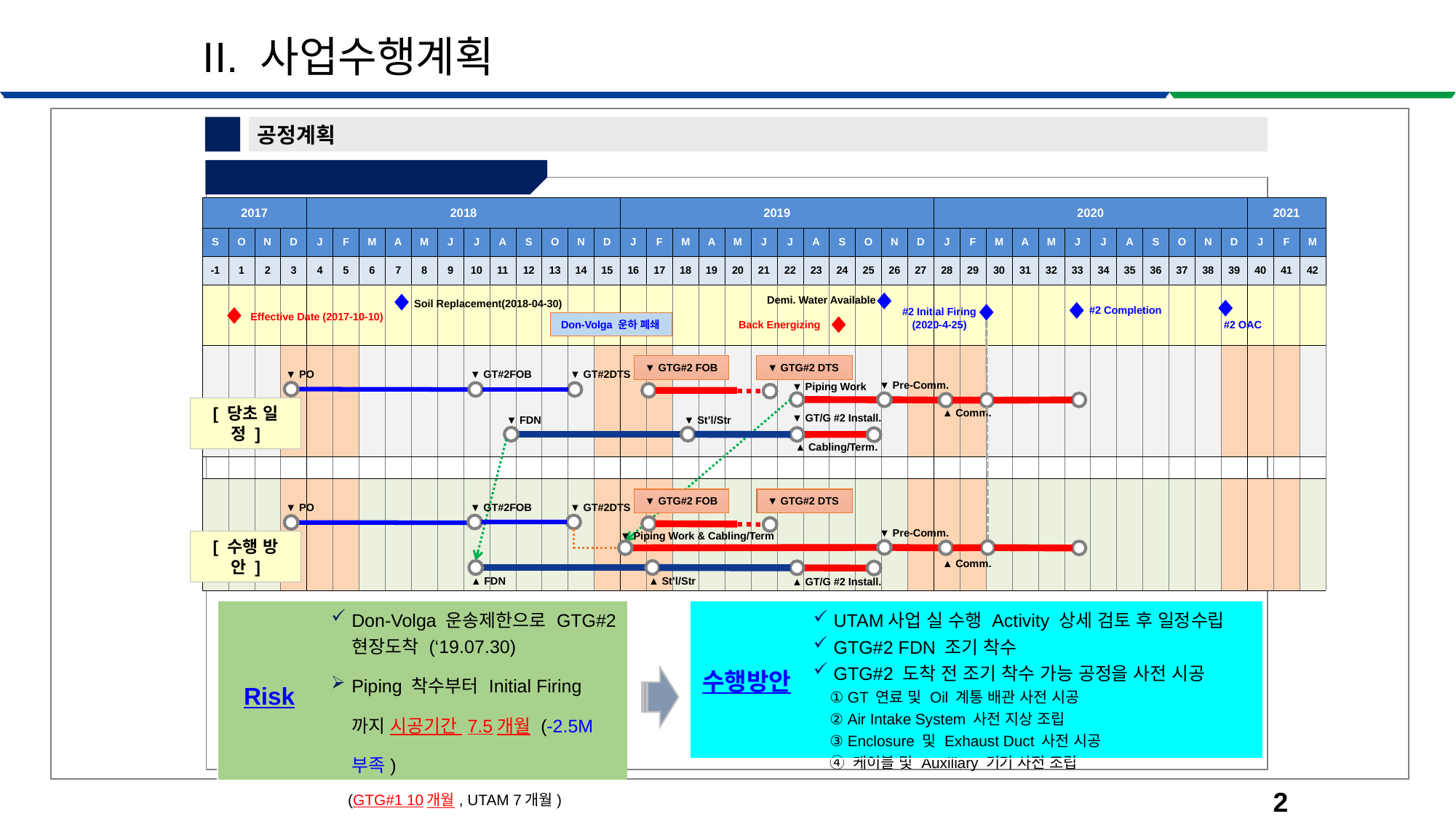

II. 사업수행계획
3
공정계획
⑤ Critical Path 관리방안

| 2017 |  |  |  | 2018 |  |  |  |  |  |  |  |  |  |  |  | 2019 |  |  |  |  |  |  |  |  |  |  |  | 2020 |  |  |  |  |  |  |  |  |  |  |  | 2021 |  |  |
| --- | --- | --- | --- | --- | --- | --- | --- | --- | --- | --- | --- | --- | --- | --- | --- | --- | --- | --- | --- | --- | --- | --- | --- | --- | --- | --- | --- | --- | --- | --- | --- | --- | --- | --- | --- | --- | --- | --- | --- | --- | --- | --- |
| S | O | N | D | J | F | M | A | M | J | J | A | S | O | N | D | J | F | M | A | M | J | J | A | S | O | N | D | J | F | M | A | M | J | J | A | S | O | N | D | J | F | M |
| -1 | 1 | 2 | 3 | 4 | 5 | 6 | 7 | 8 | 9 | 10 | 11 | 12 | 13 | 14 | 15 | 16 | 17 | 18 | 19 | 20 | 21 | 22 | 23 | 24 | 25 | 26 | 27 | 28 | 29 | 30 | 31 | 32 | 33 | 34 | 35 | 36 | 37 | 38 | 39 | 40 | 41 | 42 |
|  |  |  |  |  |  |  |  |  |  |  |  |  |  |  |  |  |  |  |  |  |  |  |  |  |  |  |  |  |  |  |  |  |  |  |  |  |  |  |  |  |  |  |
|  |  |  |  |  |  |  |  |  |  |  |  |  |  |  |  |  |  |  |  |  |  |  |  |  |  |  |  |  |  |  |  |  |  |  |  |  |  |  |  |  |  |  |
|  |  |  |  |  |  |  |  |  |  |  |  |  |  |  |  |  |  |  |  |  |  |  |  |  |  |  |  |  |  |  |  |  |  |  |  |  |  |  |  |  |  |  |
|  |  |  |  |  |  |  |  |  |  |  |  |  |  |  |  |  |  |  |  |  |  |  |  |  |  |  |  |  |  |  |  |  |  |  |  |  |  |  |  |  |  |  |
Demi. Water Available
Soil Replacement(2018-04-30)

#2 Completion

#2 Initial Firing
(2020-4-25)

Effective Date (2017-10-10)

Don-Volga 운하 폐쇄
Back Energizing
#2 OAC

▼ GTG#2 FOB
▼ GTG#2 DTS
▼ PO
▼ GT#2FOB
▼ GT#2DTS
▼ Pre-Comm.
▼ Piping Work

[ 당초 일정 ]
▲ Comm.
▼ GT/G #2 Install.
▼ FDN
▼ St’l/Str

▲ Cabling/Term.

▼ GTG#2 FOB
▼ GTG#2 DTS
▼ PO
▼ GT#2FOB
▼ GT#2DTS

▼ Pre-Comm.
▼ Piping Work & Cabling/Term
[ 수행 방안 ]

▲ Comm.

▲ FDN
▲ St’l/Str
▲ GT/G #2 Install.

| Risk | Don-Volga 운송제한으로 GTG#2 현장도착 (‘19.07.30) Piping 착수부터 Initial Firing까지 시공기간 7.5개월 (-2.5M 부족) (GTG#1 10개월, UTAM 7개월) |
| --- | --- |
| 수행방안 | UTAM사업 실 수행 Activity 상세 검토 후 일정수립 GTG#2 FDN 조기 착수 GTG#2 도착 전 조기 착수 가능 공정을 사전 시공 ① GT 연료 및 Oil 계통 배관 사전 시공 ② Air Intake System 사전 지상 조립 ③ Enclosure 및 Exhaust Duct 사전 시공 ④ 케이블 및 Auxiliary 기기 사전 조립 |
| --- | --- |

23